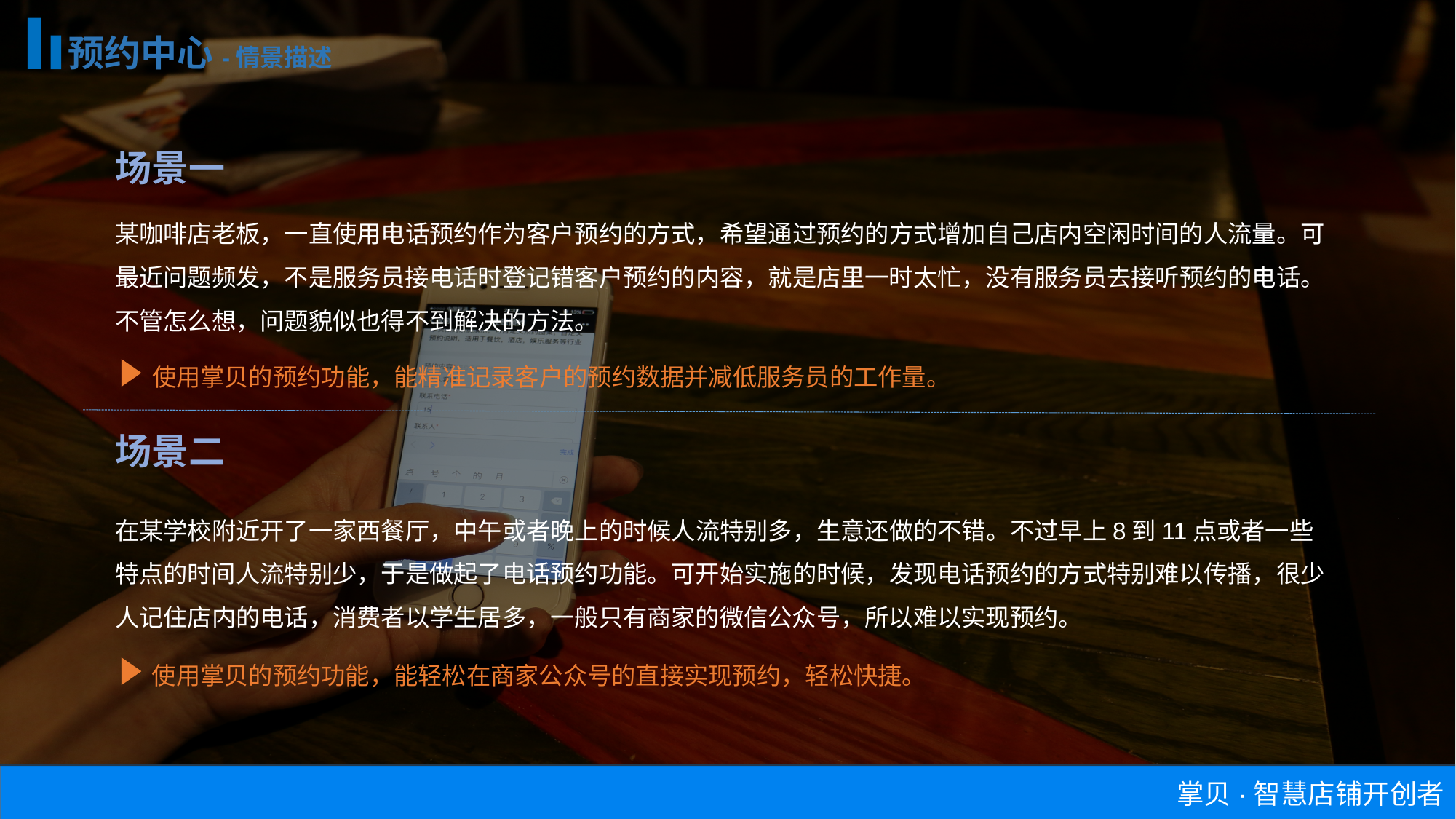

预约中心-情景描述

场景一
某咖啡店老板，一直使用电话预约作为客户预约的方式，希望通过预约的方式增加自己店内空闲时间的人流量。可最近问题频发，不是服务员接电话时登记错客户预约的内容，就是店里一时太忙，没有服务员去接听预约的电话。
不管怎么想，问题貌似也得不到解决的方法。
使用掌贝的预约功能，能精准记录客户的预约数据并减低服务员的工作量。

场景二
在某学校附近开了一家西餐厅，中午或者晚上的时候人流特别多，生意还做的不错。不过早上8到11点或者一些特点的时间人流特别少，于是做起了电话预约功能。可开始实施的时候，发现电话预约的方式特别难以传播，很少人记住店内的电话，消费者以学生居多，一般只有商家的微信公众号，所以难以实现预约。
使用掌贝的预约功能，能轻松在商家公众号的直接实现预约，轻松快捷。